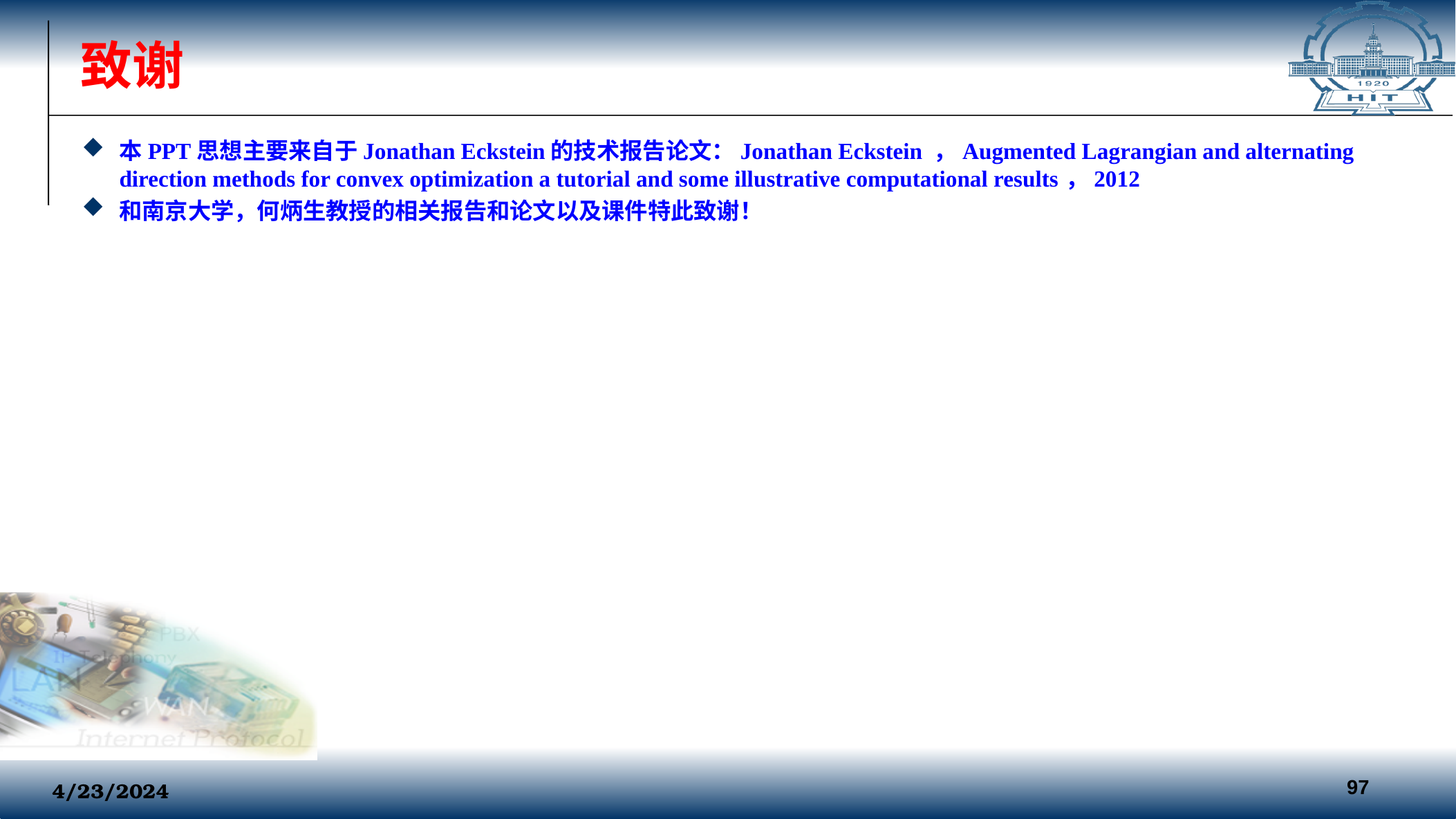

# 致谢
本PPT思想主要来自于Jonathan Eckstein的技术报告论文：Jonathan Eckstein ，Augmented Lagrangian and alternating direction methods for convex optimization a tutorial and some illustrative computational results，2012
和南京大学，何炳生教授的相关报告和论文以及课件特此致谢！